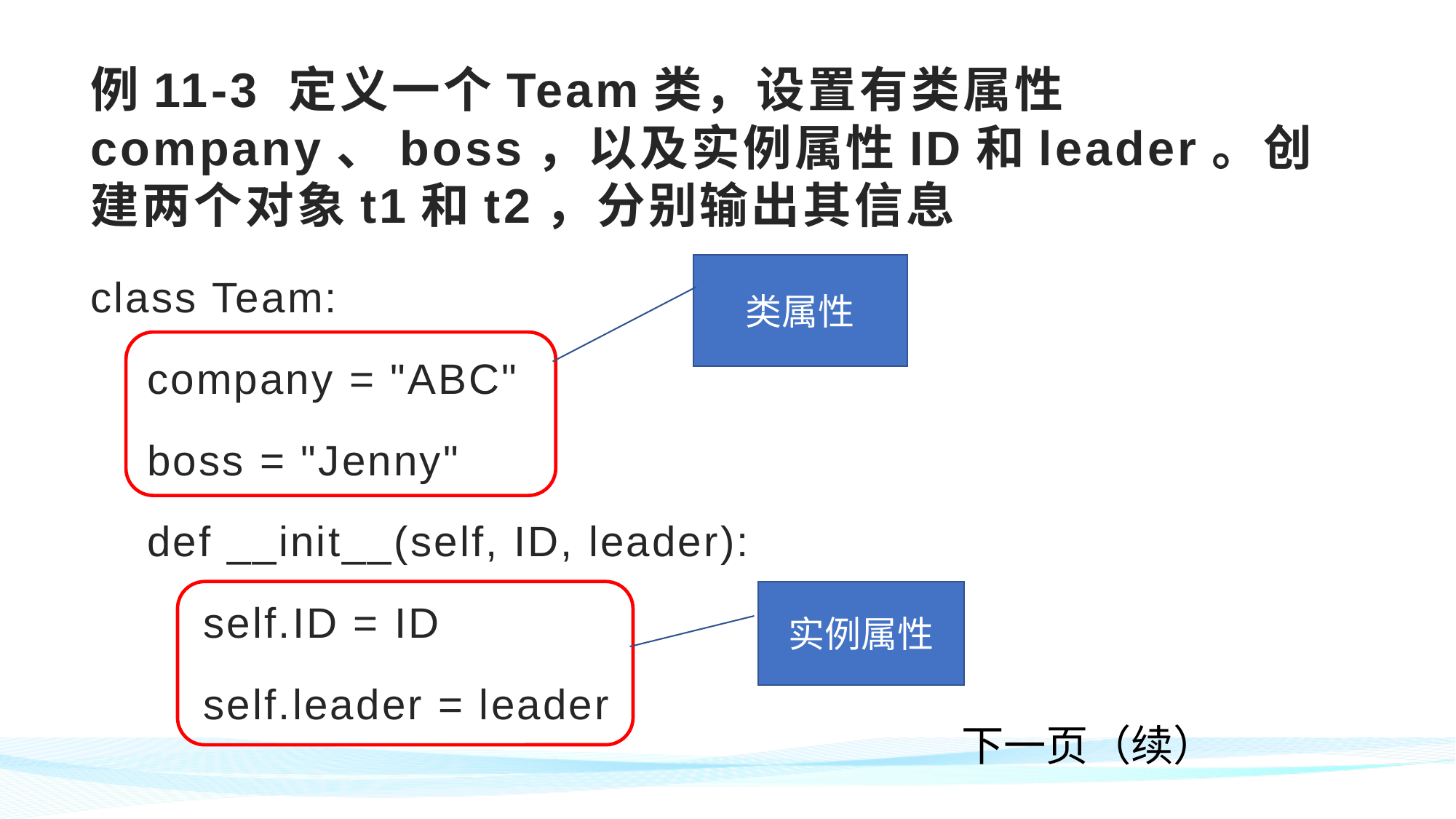

# 例11-3 定义一个Team类，设置有类属性company、boss，以及实例属性ID和leader。创建两个对象t1和t2，分别输出其信息
class Team:
    company = "ABC"
    boss = "Jenny"
    def __init__(self, ID, leader):
        self.ID = ID
        self.leader = leader
类属性

实例属性
下一页（续）